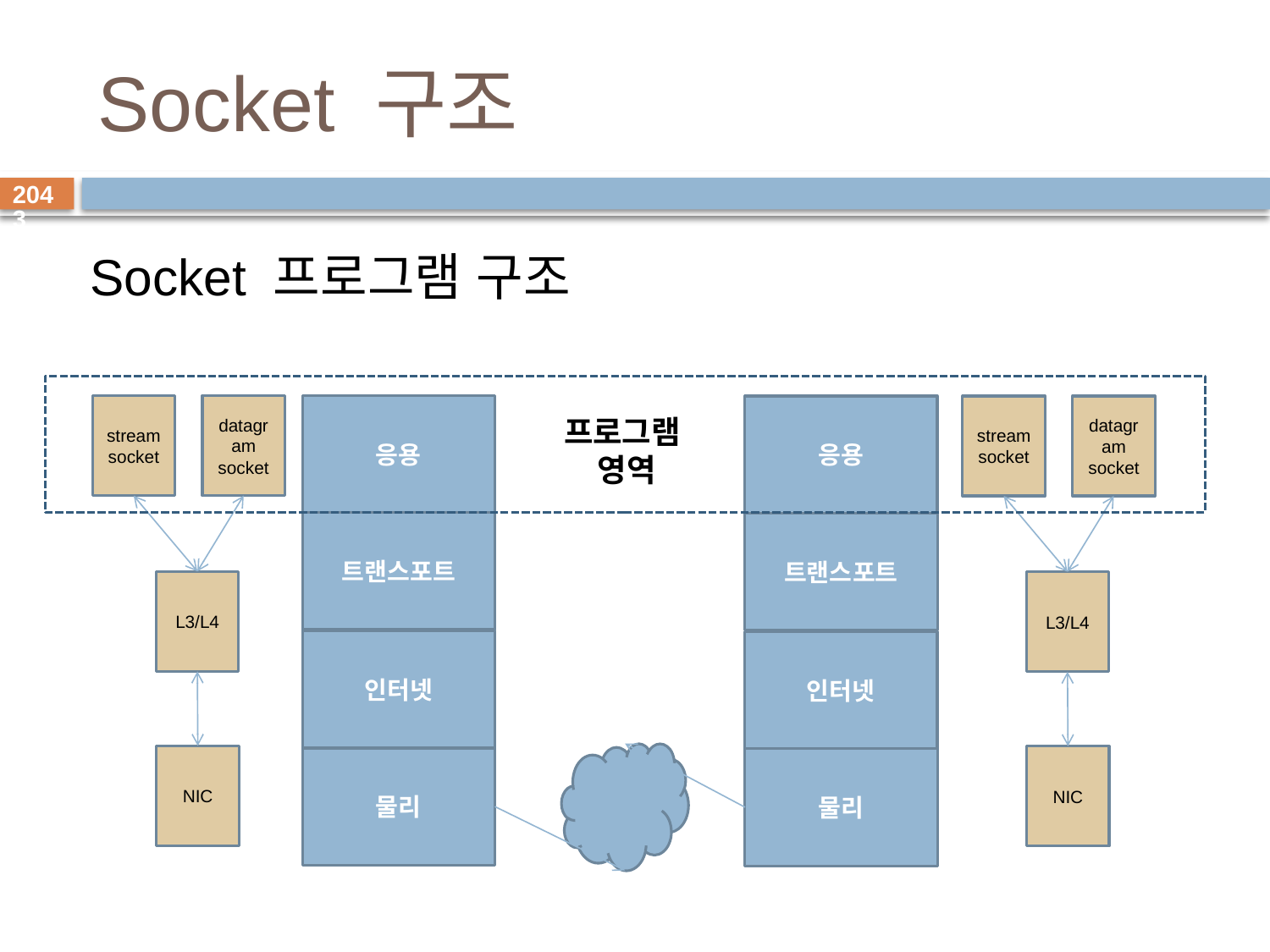

# Socket 구조
2043
 Socket 프로그램 구조

응용
트랜스포트
인터넷
물리
stream
socket
datagram
socket
L3/L4
NIC
응용
트랜스포트
인터넷
물리
stream
socket
datagram
socket
L3/L4
NIC
프로그램
영역